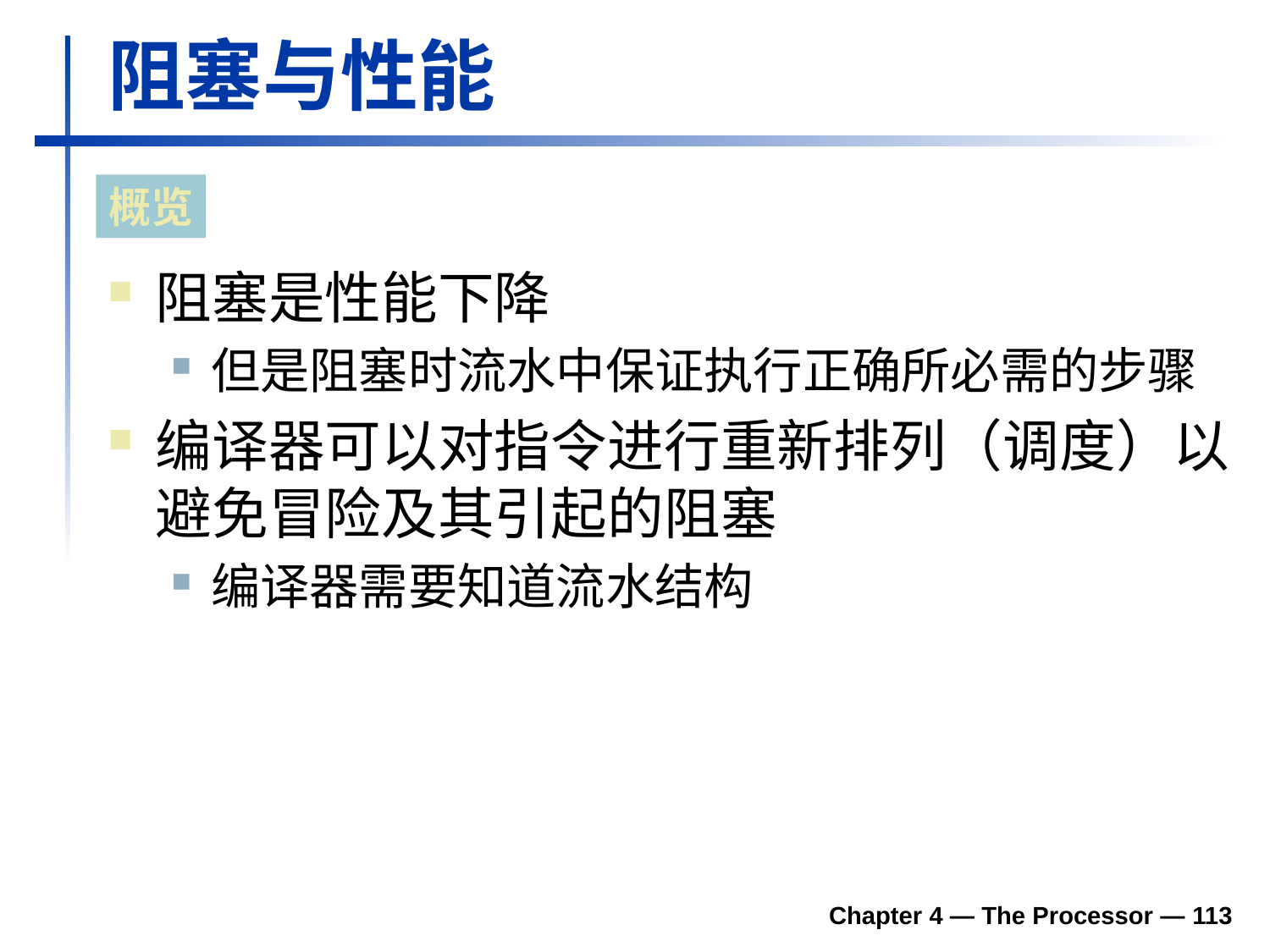

# 阻塞与性能
概览
阻塞是性能下降
但是阻塞时流水中保证执行正确所必需的步骤
编译器可以对指令进行重新排列（调度）以避免冒险及其引起的阻塞
编译器需要知道流水结构
Chapter 4 — The Processor — 113